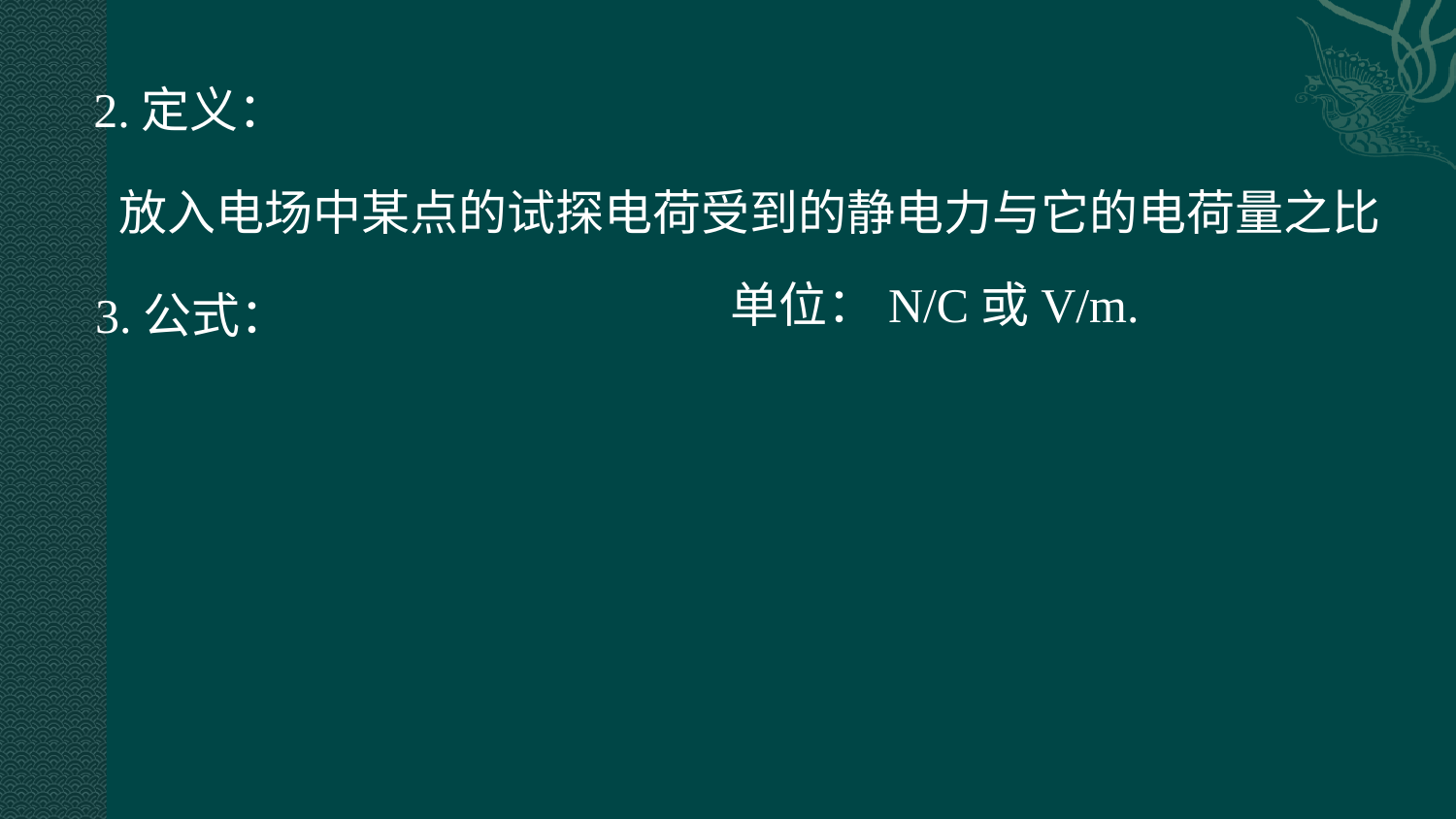

2.定义：
        放入电场中某点的试探电荷受到的静电力与它的电荷量之比
单位：N/C或V/m.
3.公式：